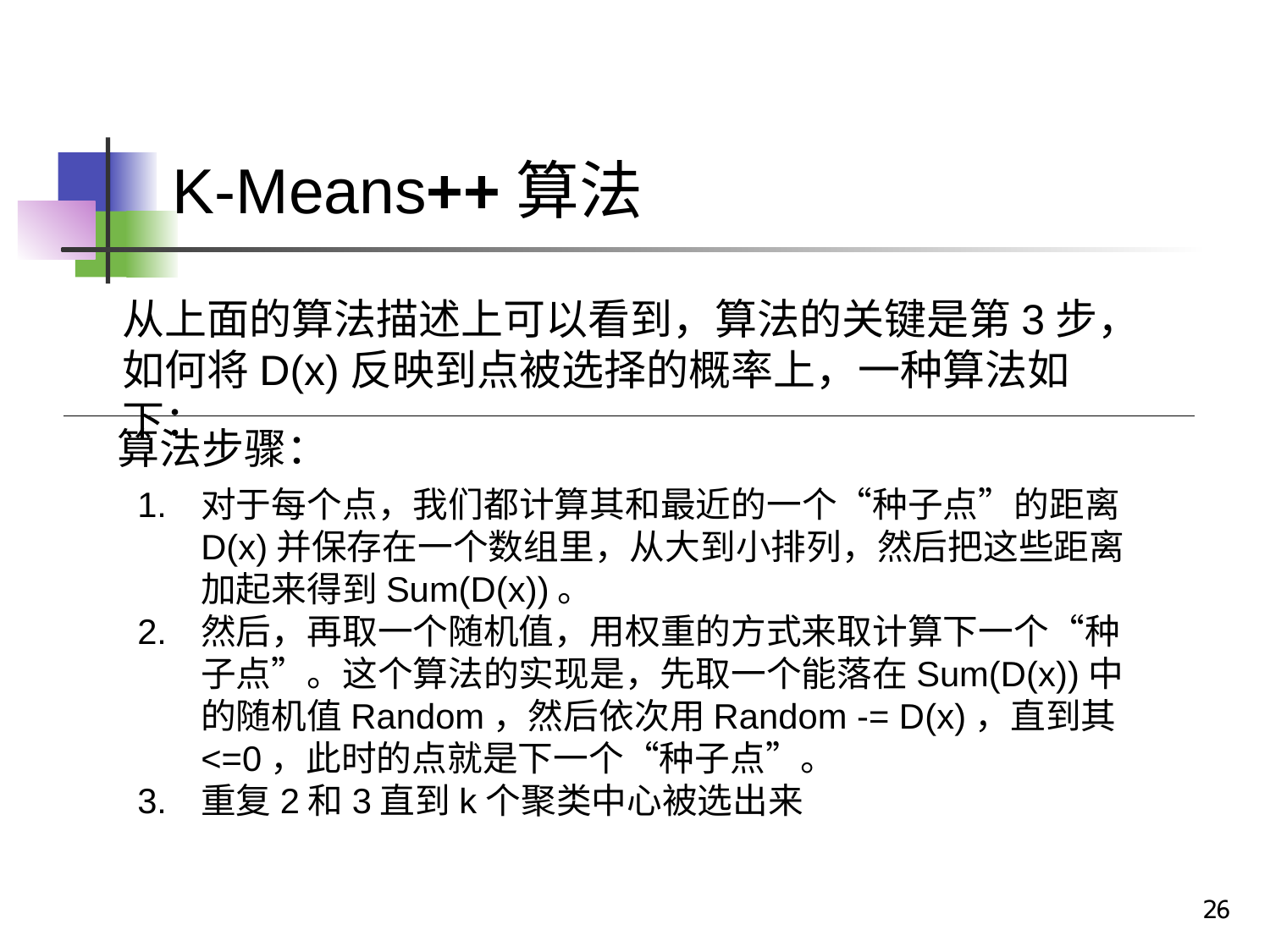

# K-Means++算法
从上面的算法描述上可以看到，算法的关键是第3步，如何将D(x)反映到点被选择的概率上，一种算法如下：
算法步骤：
对于每个点，我们都计算其和最近的一个“种子点”的距离D(x)并保存在一个数组里，从大到小排列，然后把这些距离加起来得到Sum(D(x))。
然后，再取一个随机值，用权重的方式来取计算下一个“种子点”。这个算法的实现是，先取一个能落在Sum(D(x))中的随机值Random，然后依次用Random -= D(x)，直到其<=0，此时的点就是下一个“种子点”。
重复2和3直到k个聚类中心被选出来
26